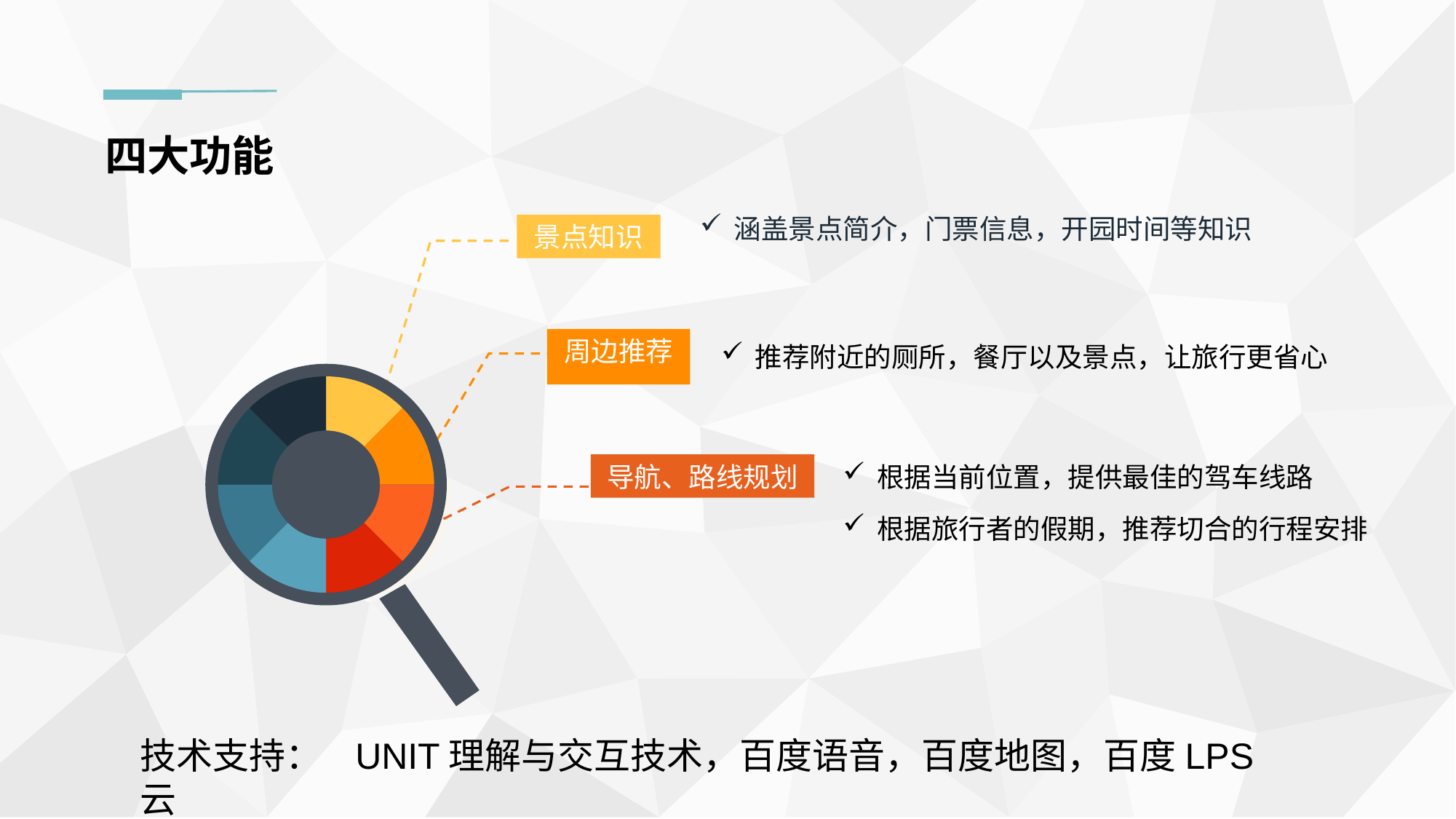

四大功能
涵盖景点简介，门票信息，开园时间等知识
景点知识

周边推荐
推荐附近的厕所，餐厅以及景点，让旅行更省心

### Chart

| Category | 销售额 |
|---|---|
| 第一季度 | 12.5 |
| 第二季度 | 12.5 |
| 第三季度 | 12.5 |
| 第四季度 | 12.5 |
| 第五季度 | 12.5 |
| 第六季度 | 12.5 |
| 第七季度 | 12.5 |
| 第八季度 | 12.5 |

导航、路线规划

根据当前位置，提供最佳的驾车线路

根据旅行者的假期，推荐切合的行程安排

技术支持：   UNIT理解与交互技术，百度语音，百度地图，百度LPS云